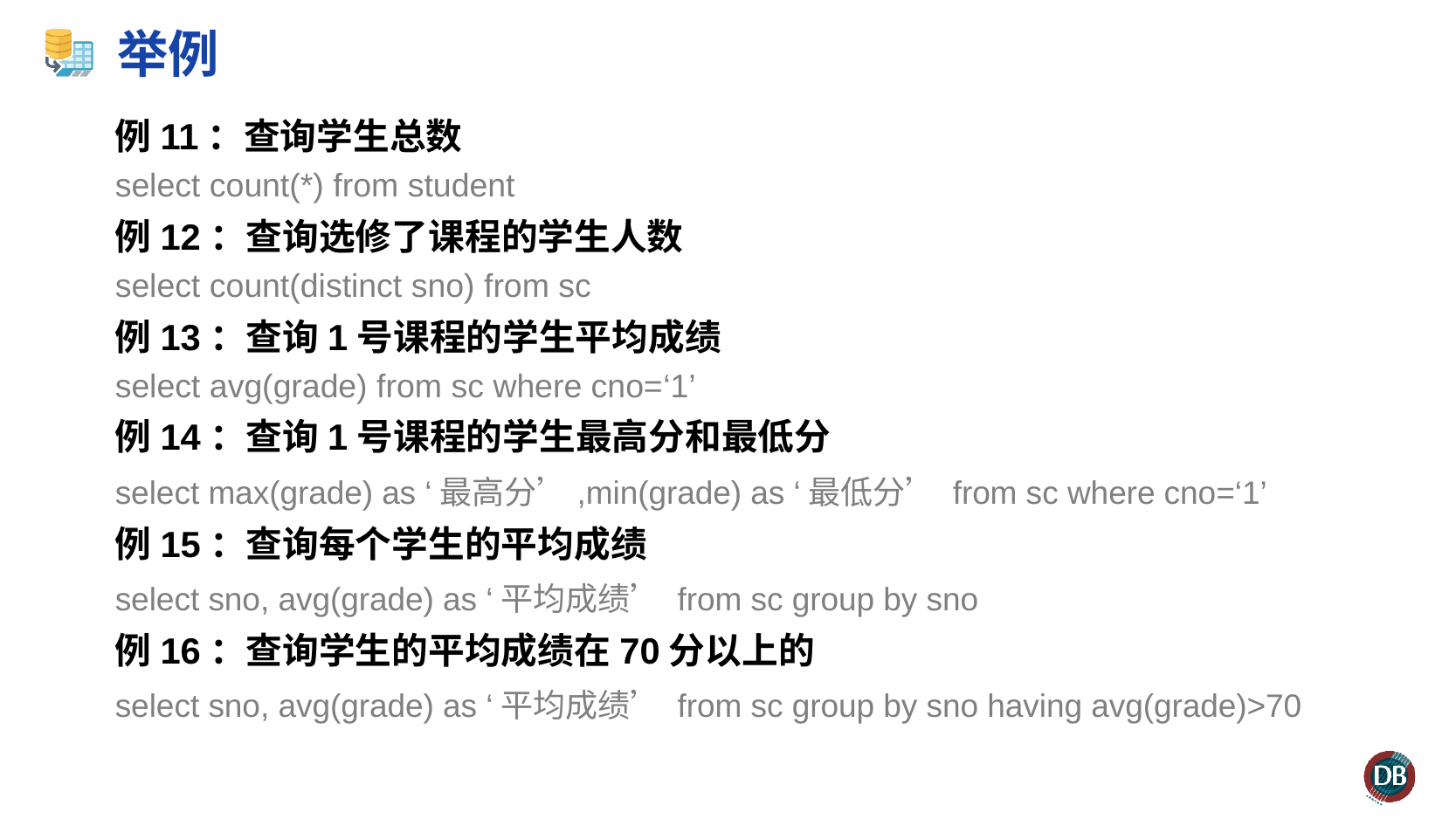

# 举例
例11：查询学生总数
select count(*) from student
例12：查询选修了课程的学生人数
select count(distinct sno) from sc
例13：查询1号课程的学生平均成绩
select avg(grade) from sc where cno=‘1’
例14：查询1号课程的学生最高分和最低分
select max(grade) as ‘最高分’,min(grade) as ‘最低分’ from sc where cno=‘1’
例15：查询每个学生的平均成绩
select sno, avg(grade) as ‘平均成绩’ from sc group by sno
例16：查询学生的平均成绩在70分以上的
select sno, avg(grade) as ‘平均成绩’ from sc group by sno having avg(grade)>70